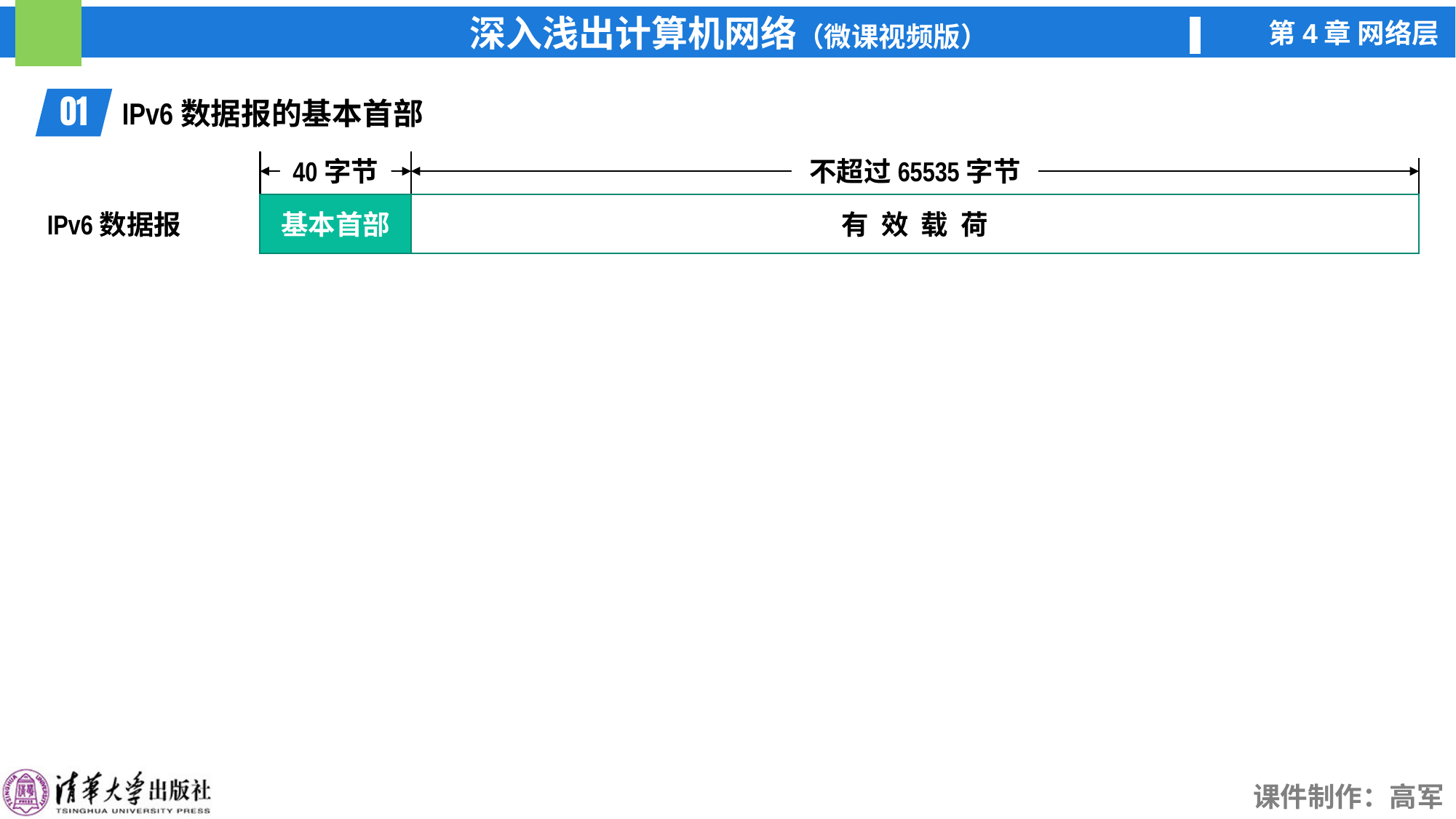

01
IPv6数据报的基本首部
40字节
不超过65535字节
基本首部
有  效  载  荷
IPv6数据报